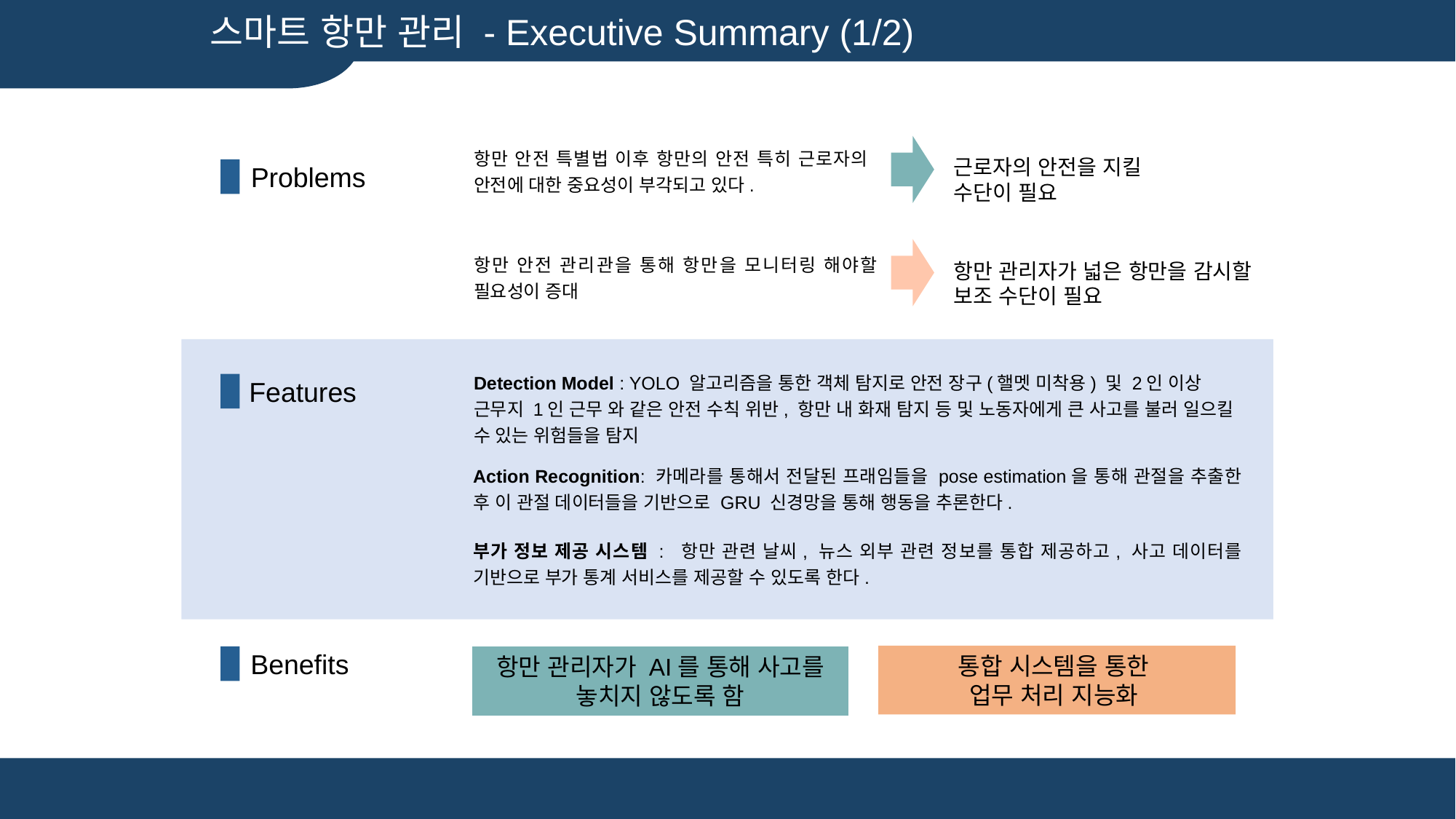

스마트 항만 관리 - Executive Summary (1/2)

항만 안전 특별법 이후 항만의 안전 특히 근로자의 안전에 대한 중요성이 부각되고 있다.
근로자의 안전을 지킬 수단이 필요
Problems

항만 안전 관리관을 통해 항만을 모니터링 해야할 필요성이 증대
항만 관리자가 넓은 항만을 감시할 보조 수단이 필요

Detection Model : YOLO 알고리즘을 통한 객체 탐지로 안전 장구(핼멧 미착용) 및 2인 이상 근무지 1인 근무 와 같은 안전 수칙 위반, 항만 내 화재 탐지 등 및 노동자에게 큰 사고를 불러 일으킬 수 있는 위험들을 탐지
Features

Action Recognition: 카메라를 통해서 전달된 프래임들을 pose estimation을 통해 관절을 추출한 후 이 관절 데이터들을 기반으로 GRU 신경망을 통해 행동을 추론한다.
부가 정보 제공 시스템 :  항만 관련 날씨, 뉴스 외부 관련 정보를 통합 제공하고, 사고 데이터를 기반으로 부가 통계 서비스를 제공할 수 있도록 한다.
Benefits
통합 시스템을 통한
업무 처리 지능화

항만 관리자가 AI를 통해 사고를 놓치지 않도록 함